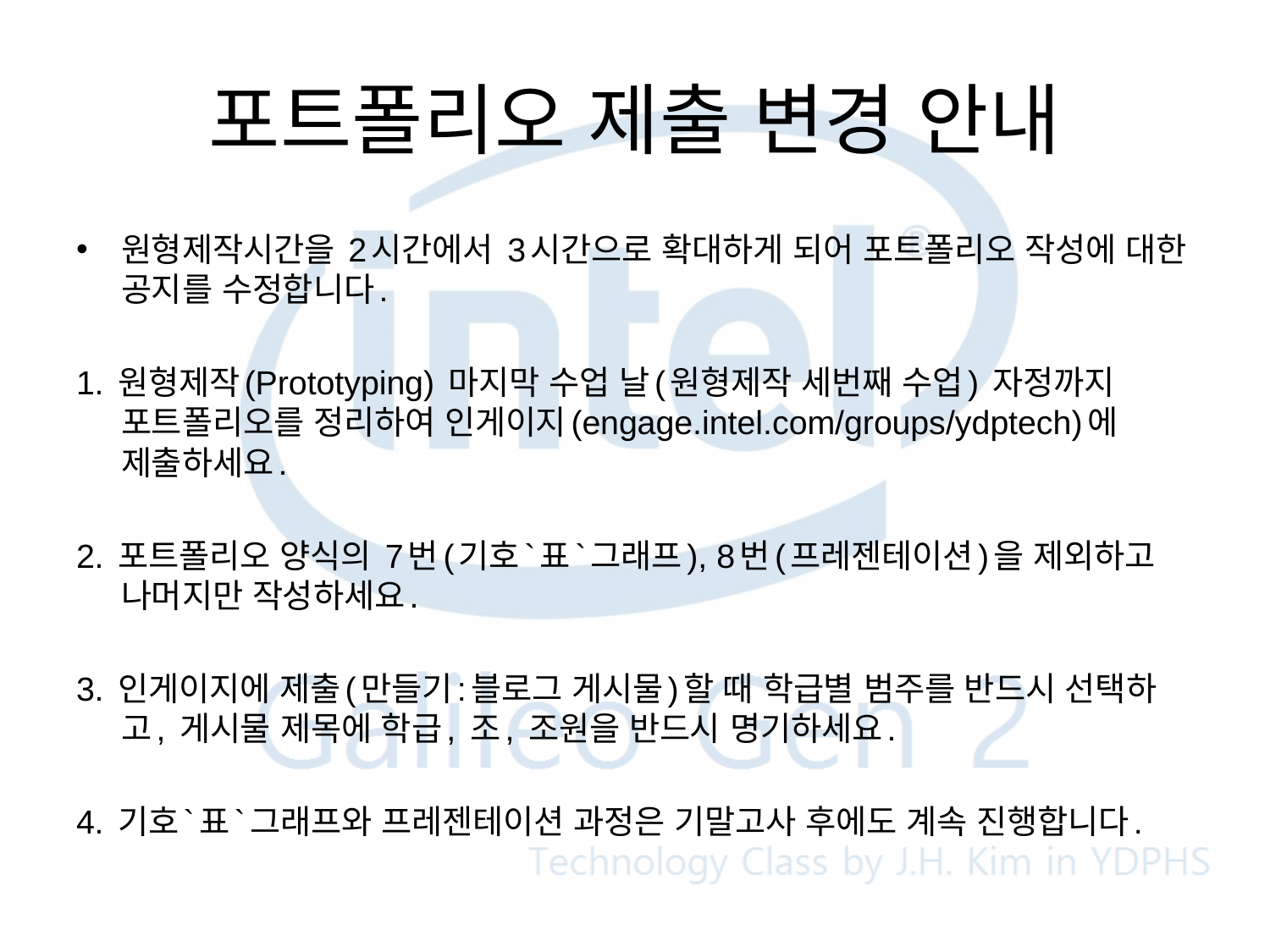

# 포트폴리오 제출 변경 안내
원형제작시간을 2시간에서 3시간으로 확대하게 되어 포트폴리오 작성에 대한 공지를 수정합니다.

1. 원형제작(Prototyping) 마지막 수업 날(원형제작 세번째 수업) 자정까지 포트폴리오를 정리하여 인게이지(engage.intel.com/groups/ydptech)에 제출하세요.

2. 포트폴리오 양식의 7번(기호`표`그래프), 8번(프레젠테이션)을 제외하고 나머지만 작성하세요.

3. 인게이지에 제출(만들기:블로그 게시물)할 때 학급별 범주를 반드시 선택하고, 게시물 제목에 학급, 조, 조원을 반드시 명기하세요.

4. 기호`표`그래프와 프레젠테이션 과정은 기말고사 후에도 계속 진행합니다.